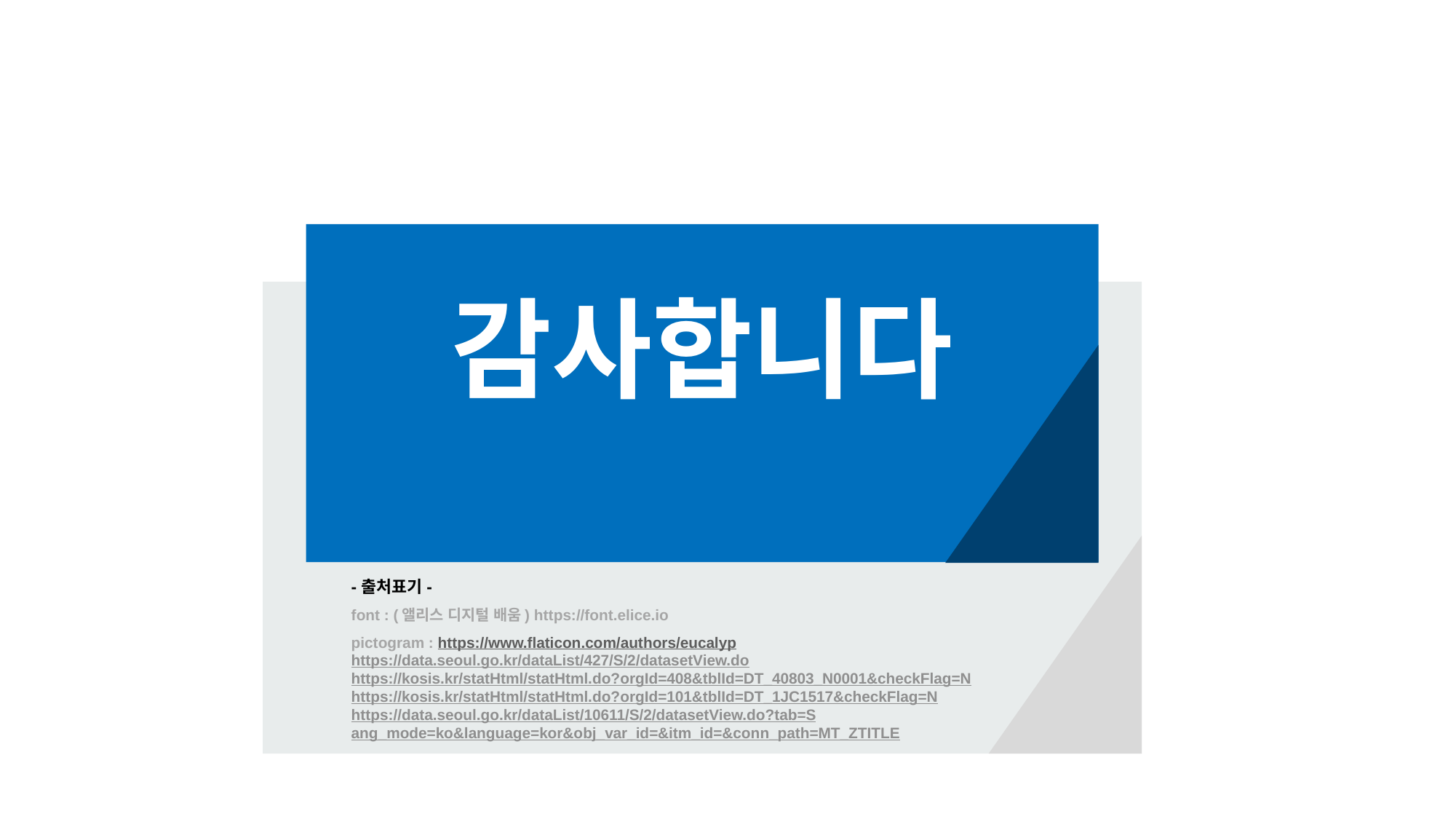

감사합니다
-출처표기-
font : (앨리스 디지털 배움) https://font.elice.io
pictogram : https://www.flaticon.com/authors/eucalyp
https://data.seoul.go.kr/dataList/427/S/2/datasetView.do
https://kosis.kr/statHtml/statHtml.do?orgId=408&tblId=DT_40803_N0001&checkFlag=N
https://kosis.kr/statHtml/statHtml.do?orgId=101&tblId=DT_1JC1517&checkFlag=N
https://data.seoul.go.kr/dataList/10611/S/2/datasetView.do?tab=S
ang_mode=ko&language=kor&obj_var_id=&itm_id=&conn_path=MT_ZTITLE